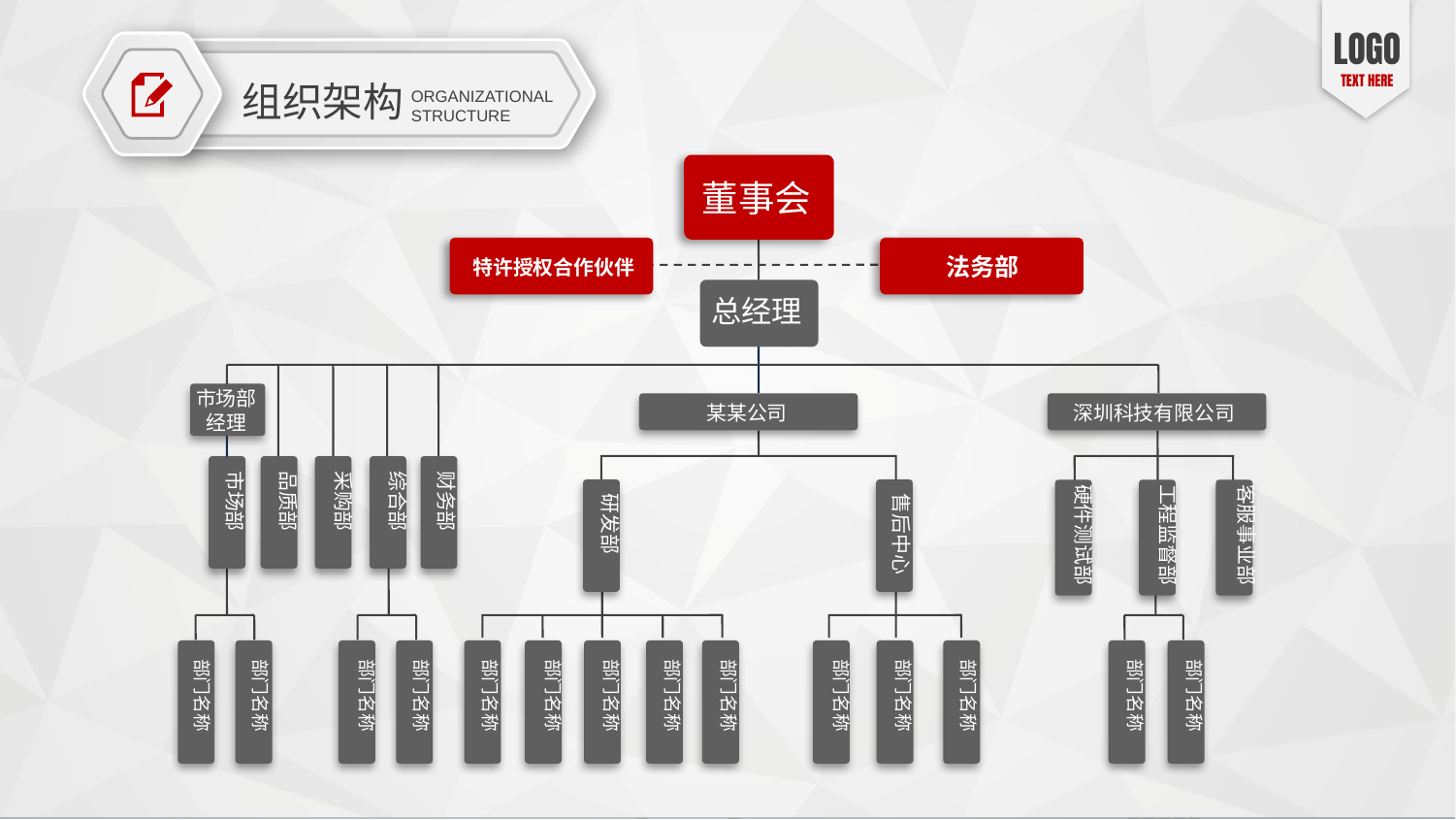

LOGO
TEXT HERE

组织架构

ORGANIZATIONAL
STRUCTURE

董事会

特许授权合作伙伴

法务部

总经理

市场部
经理

某某公司

深圳科技有限公司

市场部

品质部

采购部

综合部

财务部
硬件测试部

工程监督部

客服事业部

研发部

售后中心

部门名称

部门名称

部门名称

部门名称

部门名称

部门名称

部门名称

部门名称

部门名称

部门名称

部门名称

部门名称

部门名称

部门名称